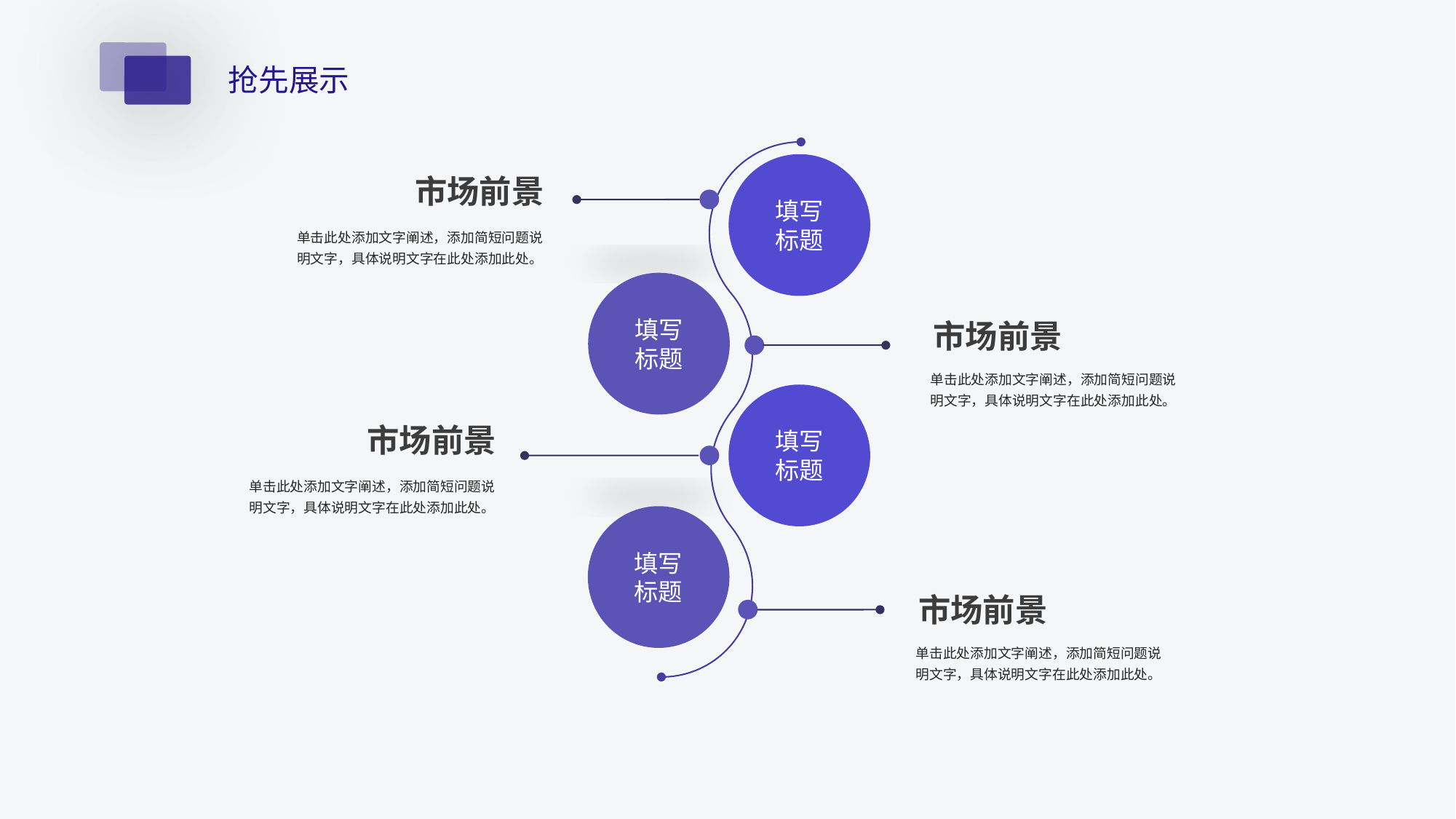

抢先展示

填写
标题
市场前景

单击此处添加文字阐述，添加简短问题说明文字，具体说明文字在此处添加此处。
填写
标题
市场前景

单击此处添加文字阐述，添加简短问题说明文字，具体说明文字在此处添加此处。
填写
标题
市场前景

单击此处添加文字阐述，添加简短问题说明文字，具体说明文字在此处添加此处。
填写
标题
市场前景

单击此处添加文字阐述，添加简短问题说明文字，具体说明文字在此处添加此处。